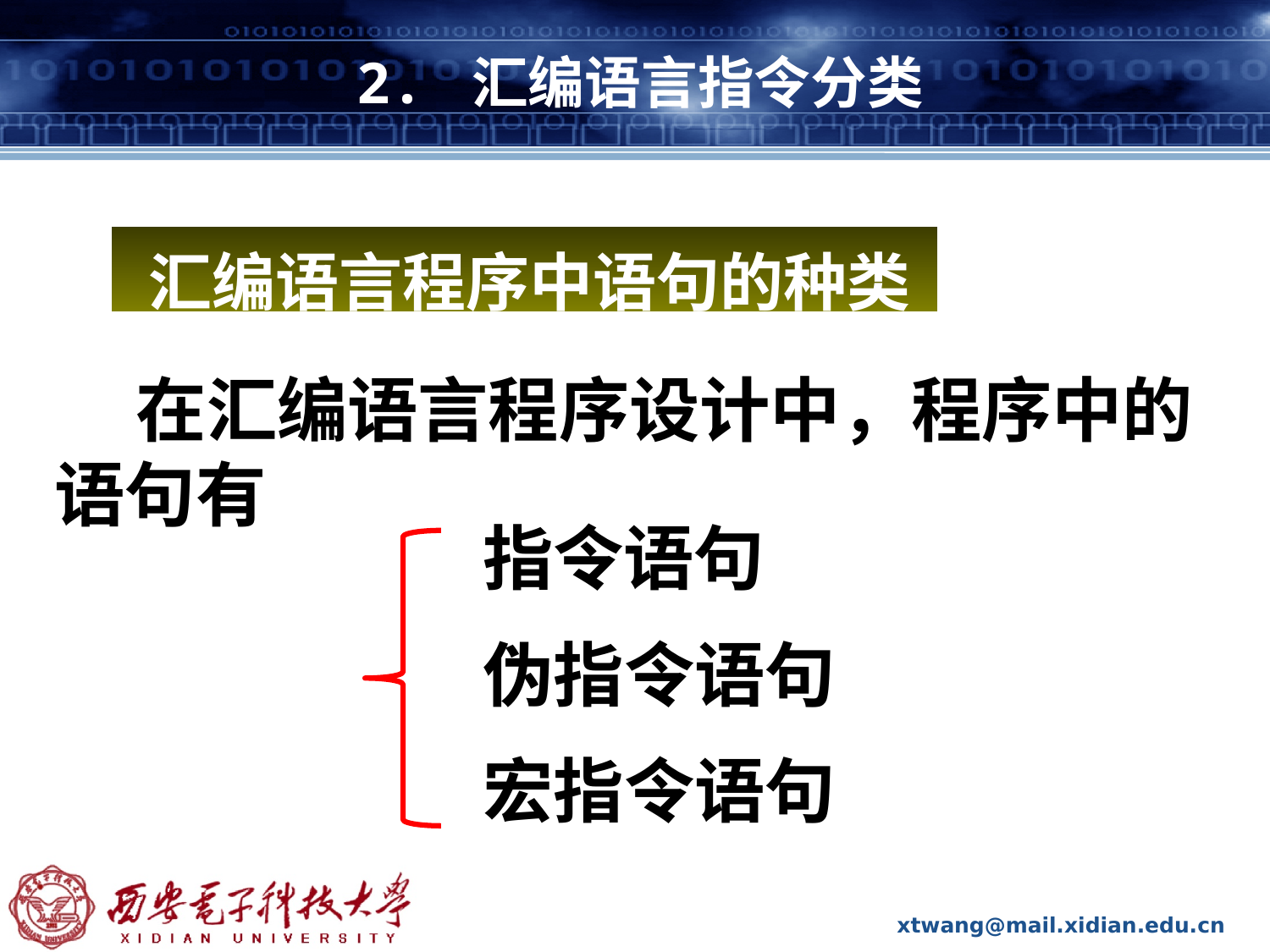

# 2. 汇编语言指令分类

汇编语言程序中语句的种类
    在汇编语言程序设计中，程序中的语句有
指令语句

伪指令语句
宏指令语句